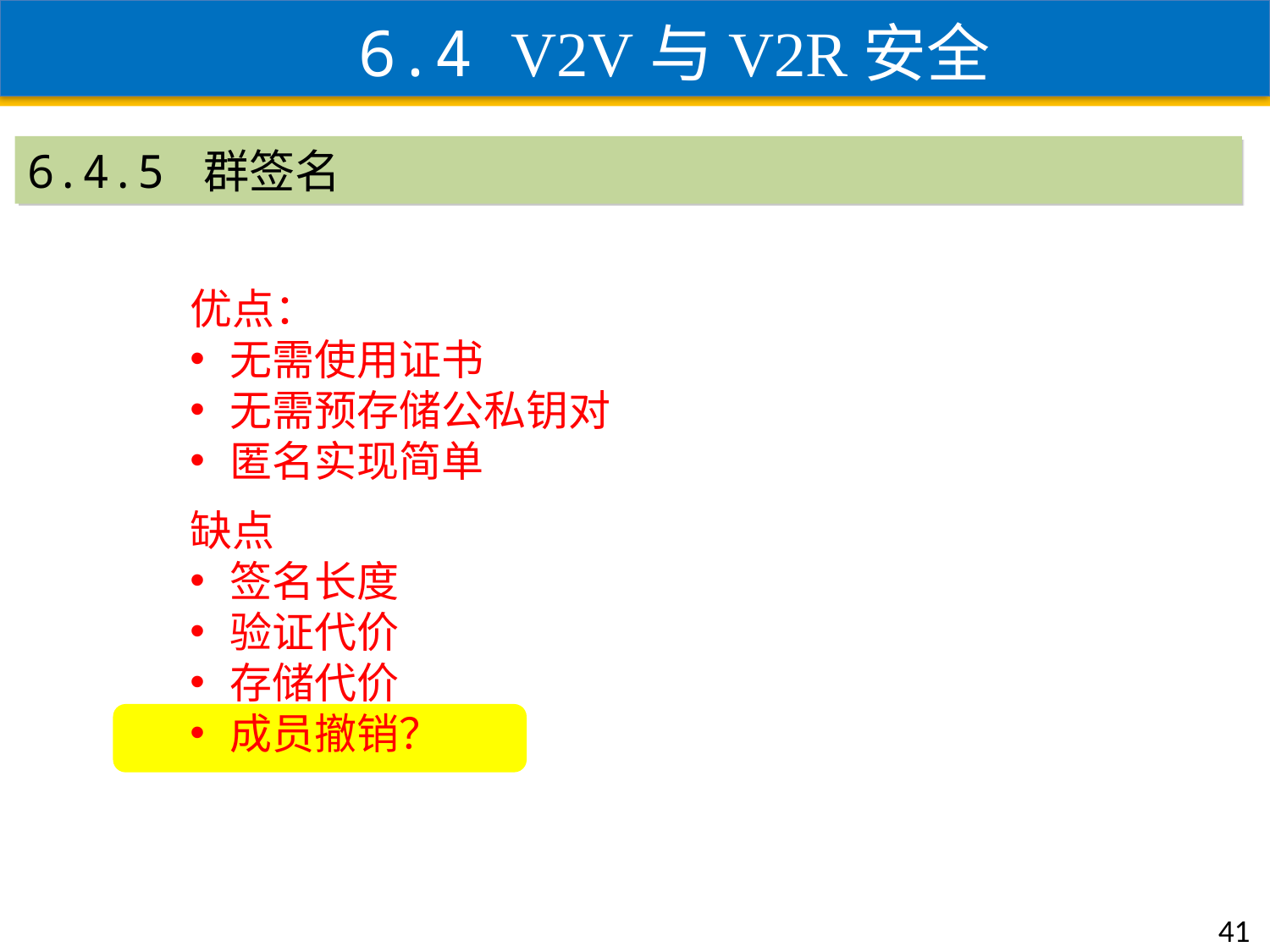

6.4 V2V与V2R安全
6.4.5 群签名
优点：
无需使用证书
无需预存储公私钥对
匿名实现简单
缺点
签名长度
验证代价
存储代价
成员撤销？

41